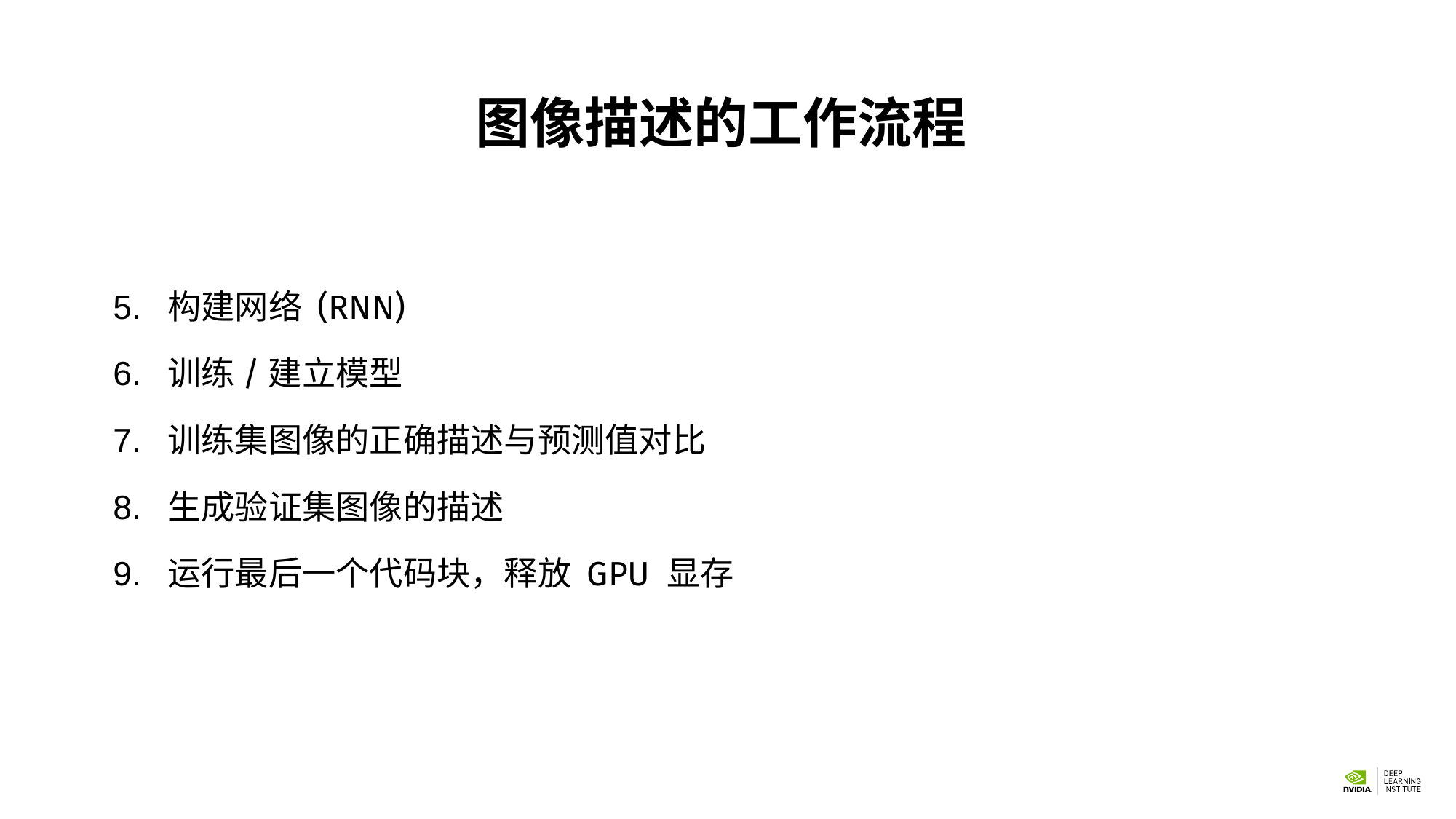

# 图像描述的工作流程
构建网络 (RNN)
训练/建立模型
训练集图像的正确描述与预测值对比
生成验证集图像的描述
运行最后一个代码块，释放 GPU 显存